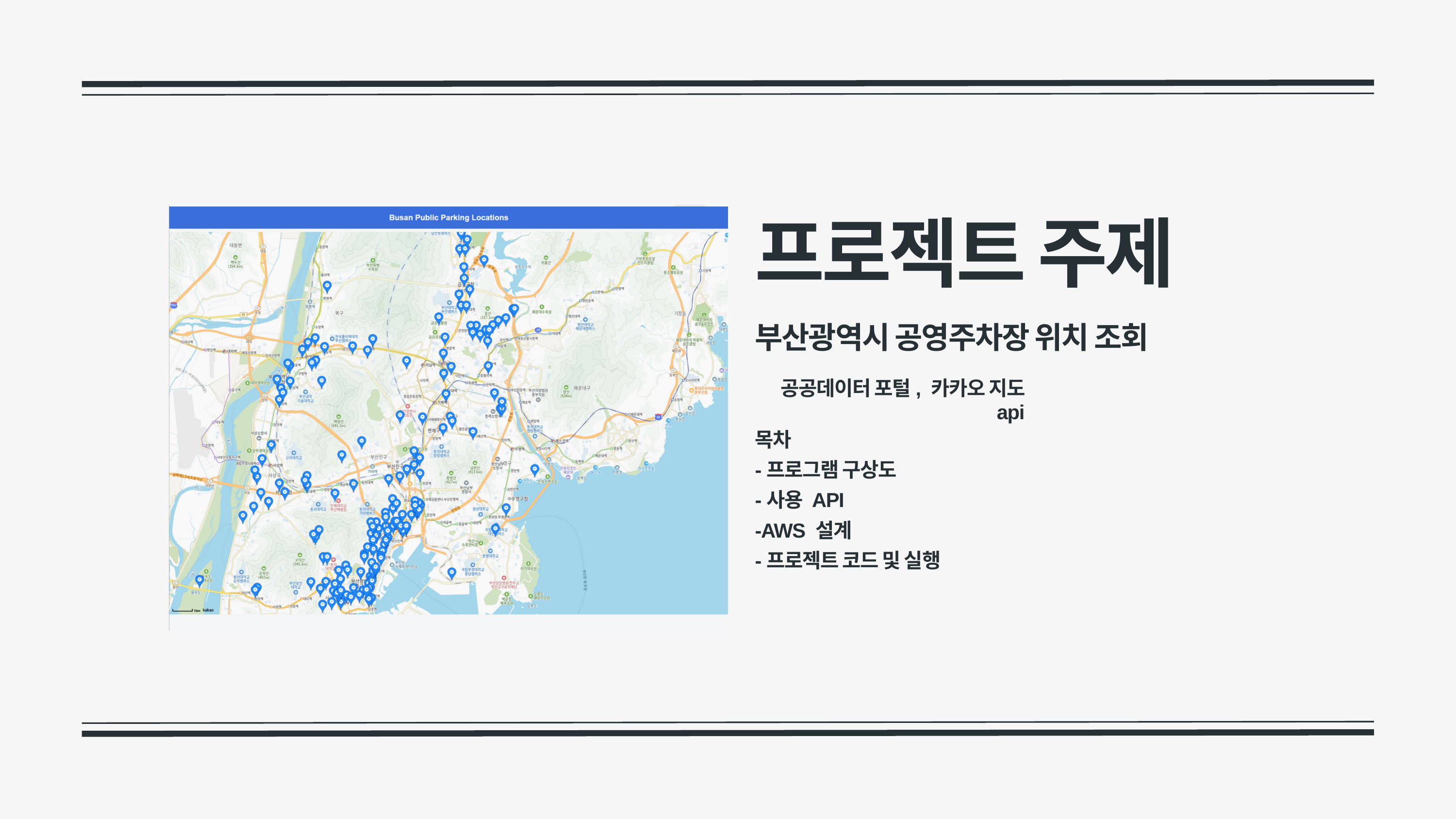

프로젝트 주제
부산광역시 공영주차장 위치 조회
공공데이터 포털, 카카오 지도 api
목차
-프로그램 구상도
-사용 API
-AWS 설계
-프로젝트 코드 및 실행